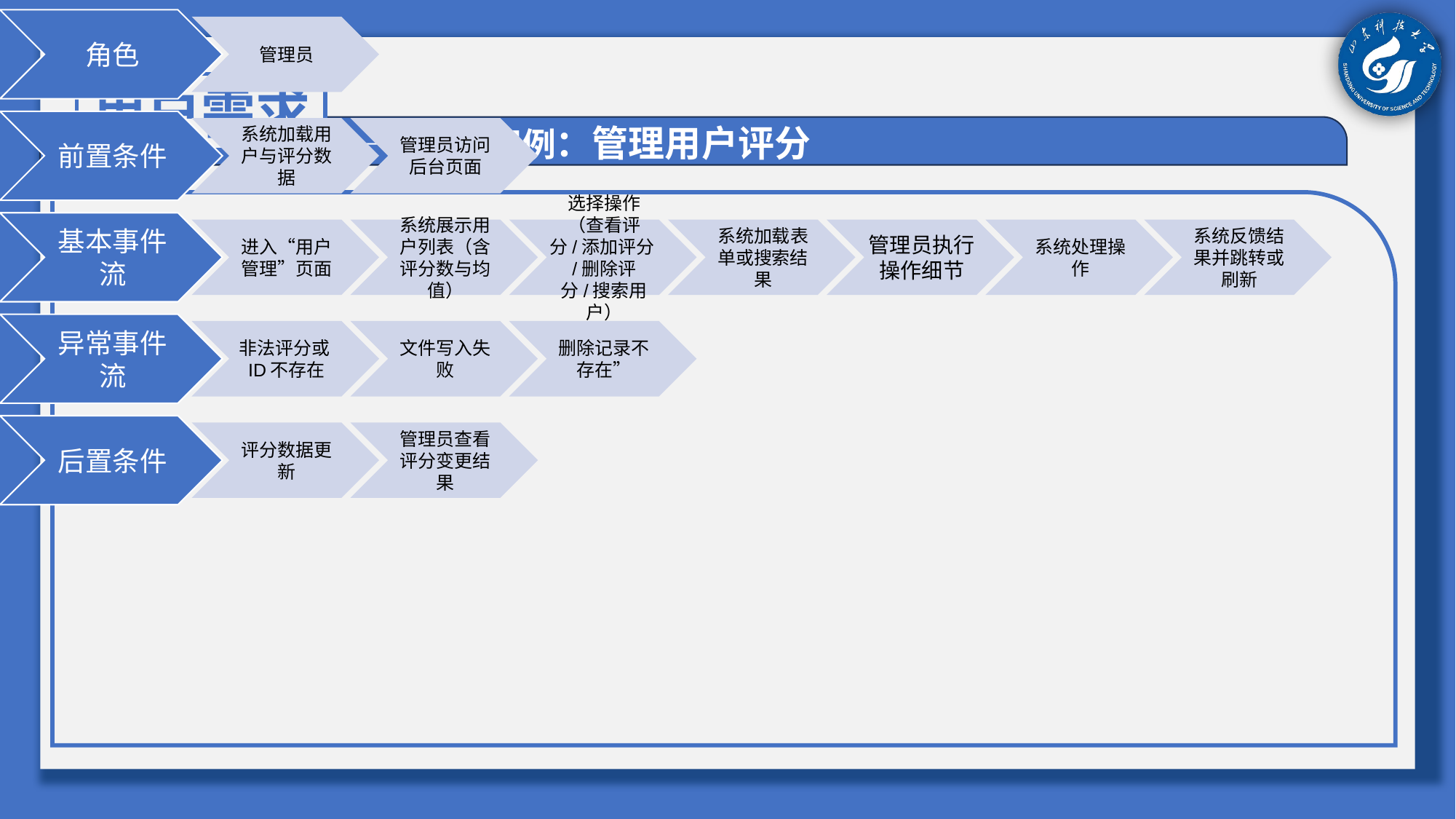

用户需求
——主要用例：管理用户评分

角色
管理员
前置条件
系统加载用户与评分数据
管理员访问后台页面
基本事件流
进入“用户管理”页面
系统展示用户列表（含评分数与均值）
选择操作（查看评分/添加评分/删除评分/搜索用户）
系统加载表单或搜索结果
管理员执行操作细节
系统处理操作
系统反馈结果并跳转或刷新
异常事件流
非法评分或ID不存在
文件写入失败
删除记录不存在”
后置条件
评分数据更新
管理员查看评分变更结果